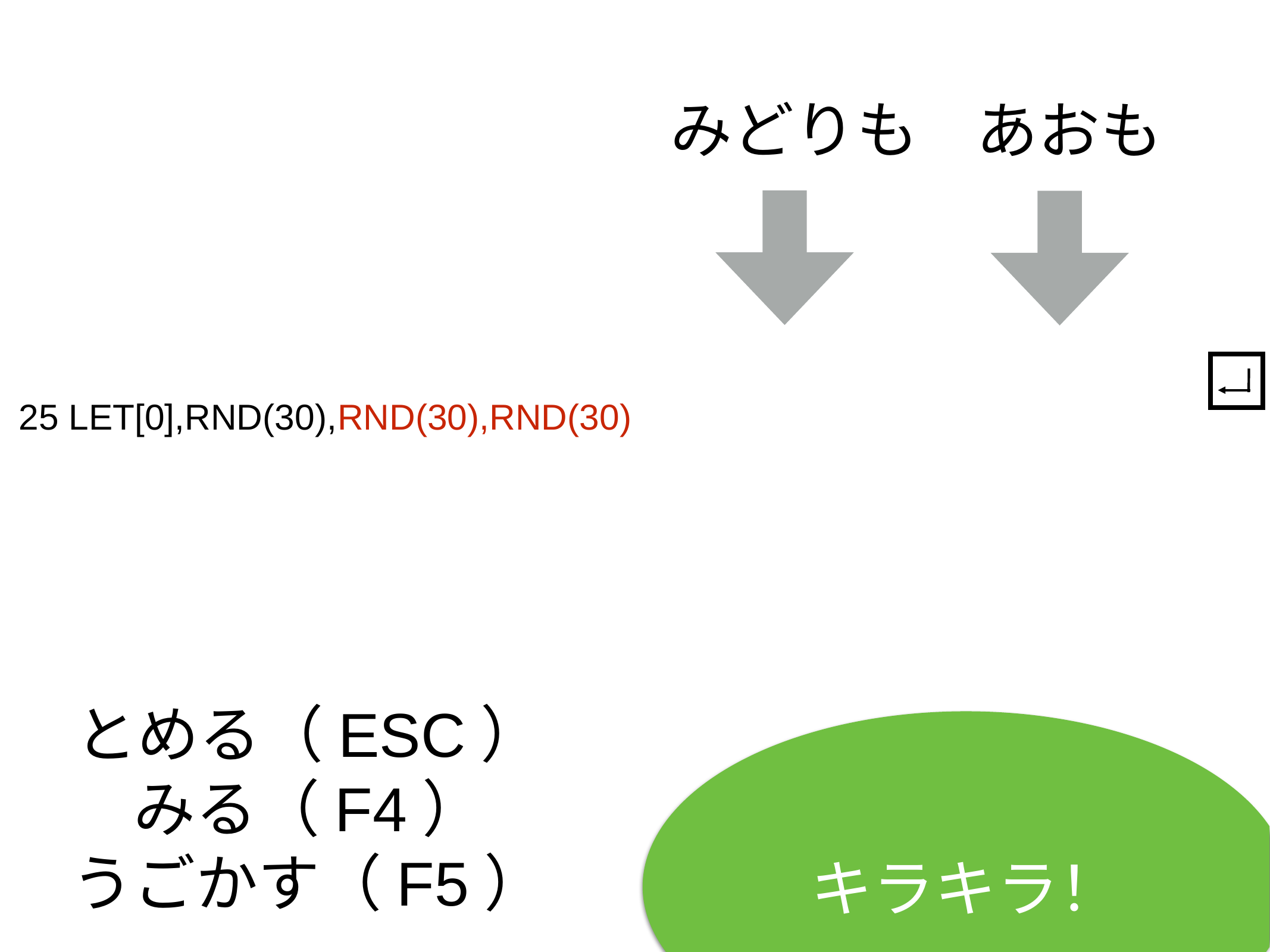

みどりも
あおも

25 LET[0],RND(30),RND(30),RND(30)

# とめる（ESC）
みる（F4）
うごかす（F5）
キラキラ！